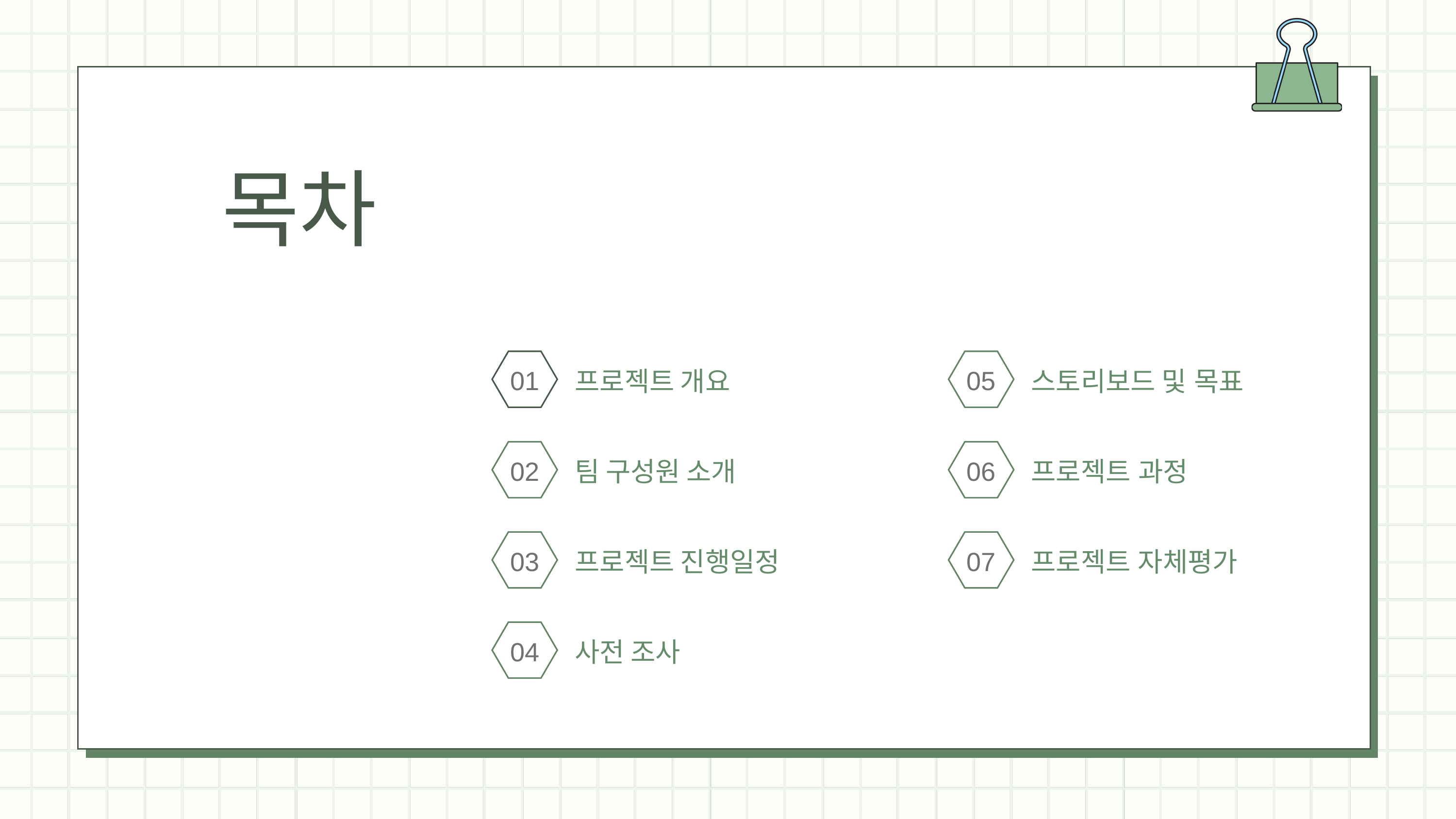

목차

01

05
프로젝트 개요
스토리보드 및 목표

02

06
팀 구성원 소개
프로젝트 과정

03

07
프로젝트 진행일정
프로젝트 자체평가

04
사전 조사